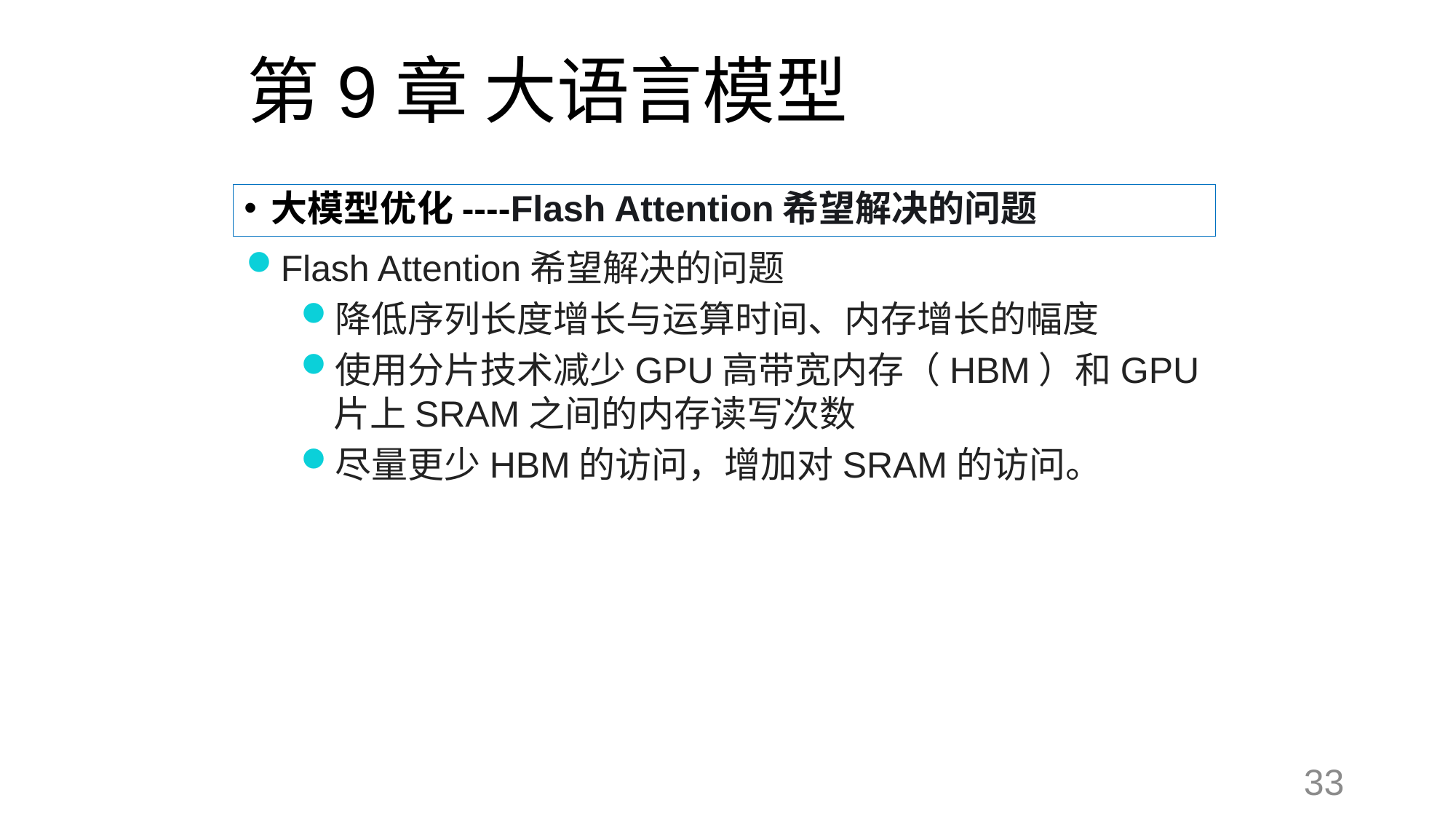

# 第9章 大语言模型
大模型优化----Flash Attention希望解决的问题

Flash Attention希望解决的问题
降低序列长度增长与运算时间、内存增长的幅度
使用分片技术减少GPU高带宽内存（HBM）和GPU片上SRAM之间的内存读写次数
尽量更少HBM的访问，增加对SRAM的访问。

33